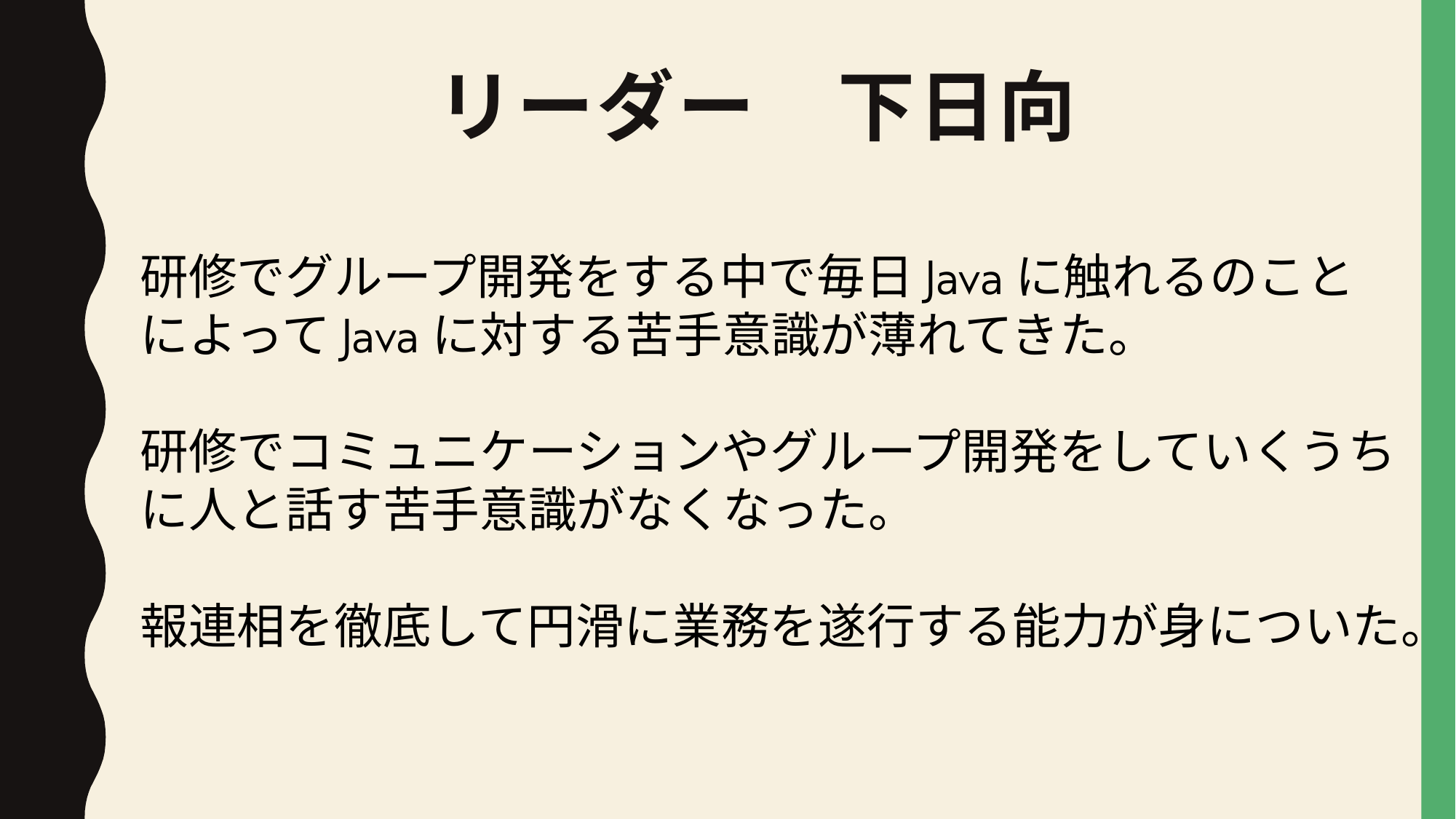

# リーダー　下日向
研修でグループ開発をする中で毎日Javaに触れるのことによってJavaに対する苦手意識が薄れてきた。

研修でコミュニケーションやグループ開発をしていくうちに人と話す苦手意識がなくなった。

報連相を徹底して円滑に業務を遂行する能力が身についた。